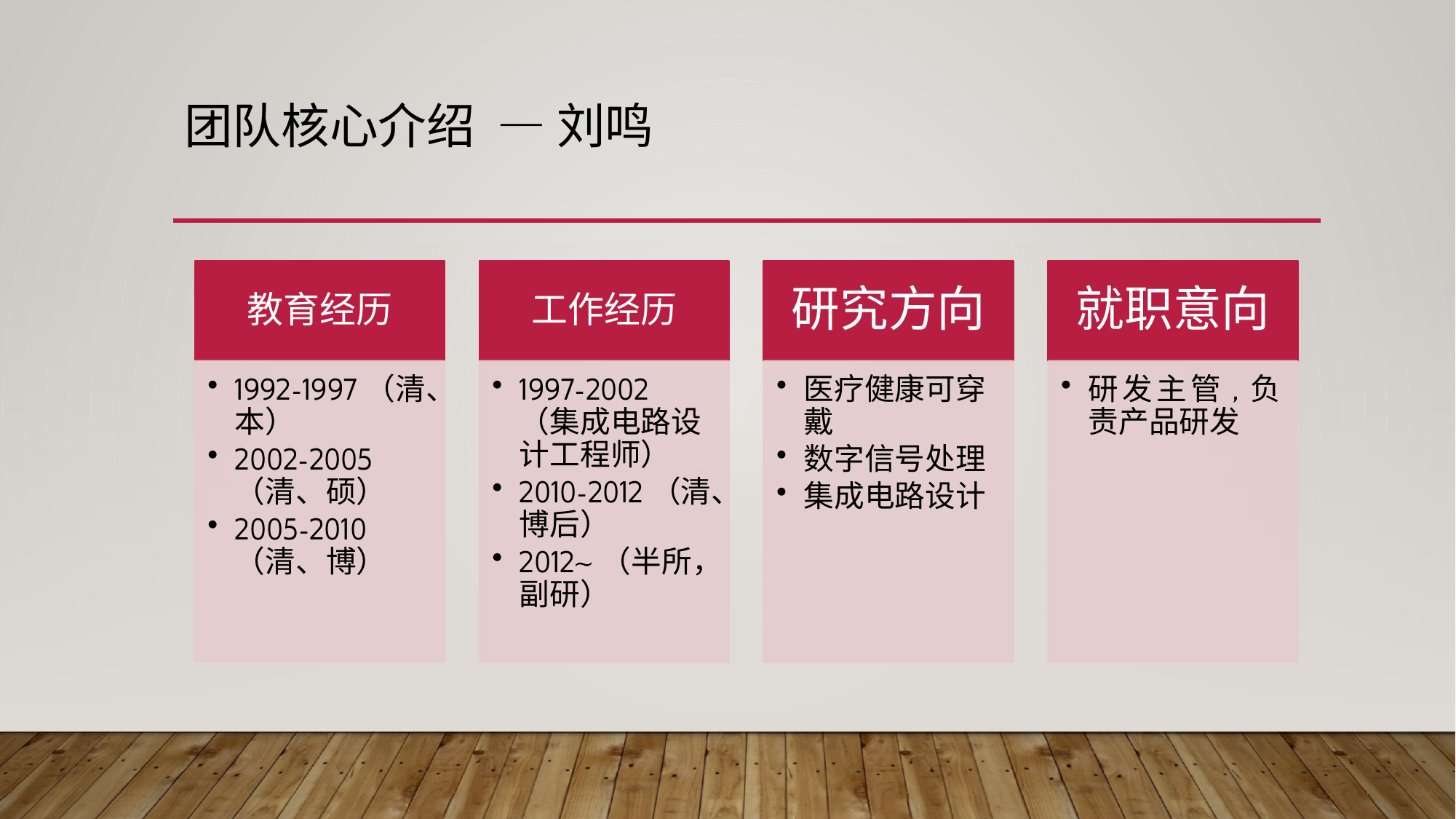

# 团队核心介绍  — 刘鸣

教育经历
1992-1997（清、本）
2002-2005（清、硕）
2005-2010（清、博）
工作经历
1997-2002（集成电路设计工程师）
2010-2012（清、博后）
2012~（半所，副研）
研究方向
医疗健康可穿戴
数字信号处理
集成电路设计
就职意向
研发主管,负责产品研发